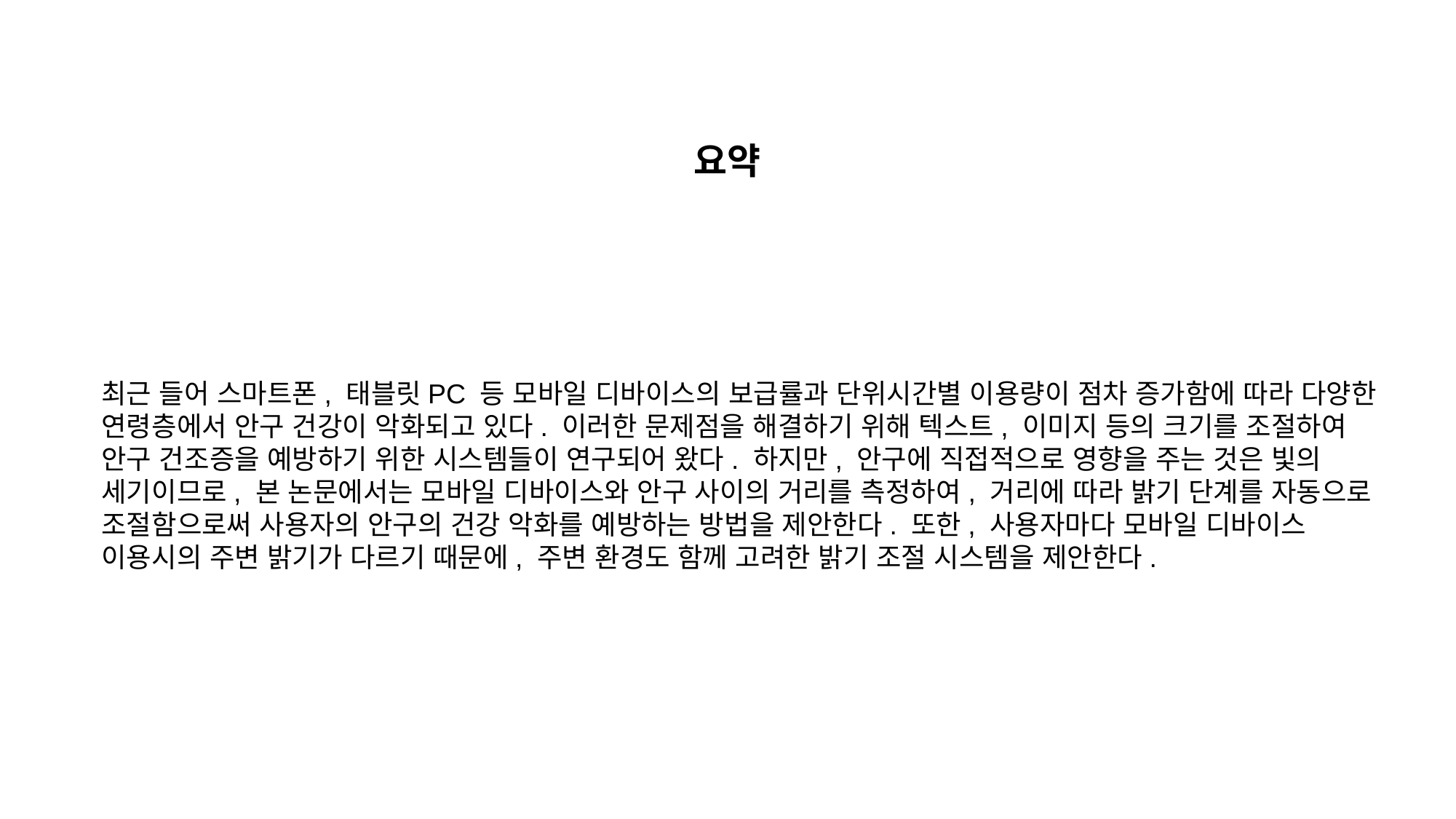

요약
최근 들어 스마트폰, 태블릿PC 등 모바일 디바이스의 보급률과 단위시간별 이용량이 점차 증가함에 따라 다양한 연령층에서 안구 건강이 악화되고 있다. 이러한 문제점을 해결하기 위해 텍스트, 이미지 등의 크기를 조절하여 안구 건조증을 예방하기 위한 시스템들이 연구되어 왔다. 하지만, 안구에 직접적으로 영향을 주는 것은 빛의 세기이므로, 본 논문에서는 모바일 디바이스와 안구 사이의 거리를 측정하여, 거리에 따라 밝기 단계를 자동으로 조절함으로써 사용자의 안구의 건강 악화를 예방하는 방법을 제안한다. 또한, 사용자마다 모바일 디바이스 이용시의 주변 밝기가 다르기 때문에, 주변 환경도 함께 고려한 밝기 조절 시스템을 제안한다.